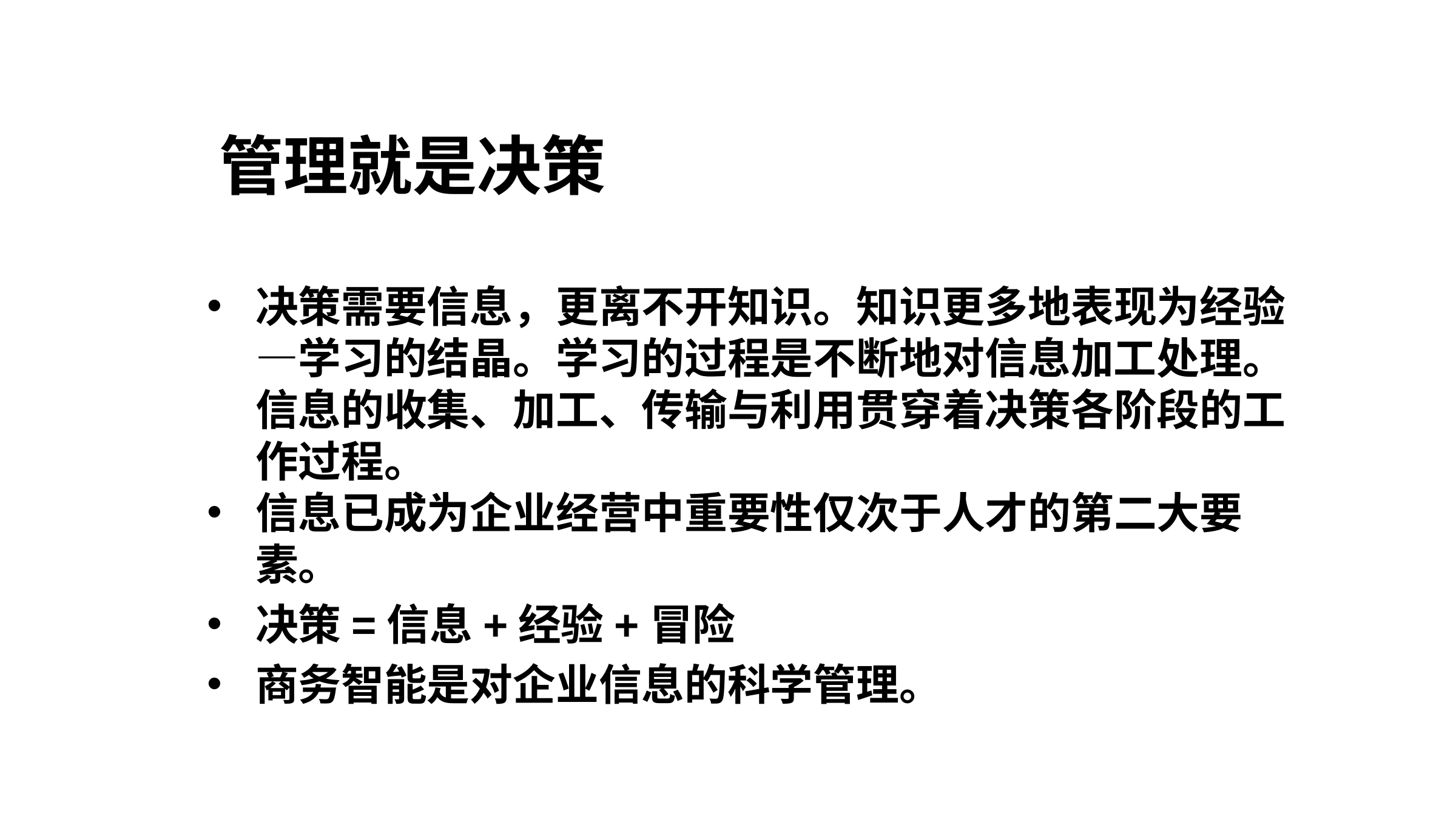

# 管理就是决策
决策需要信息，更离不开知识。知识更多地表现为经验—学习的结晶。学习的过程是不断地对信息加工处理。信息的收集、加工、传输与利用贯穿着决策各阶段的工作过程。
信息已成为企业经营中重要性仅次于人才的第二大要素。
决策=信息+经验+冒险
商务智能是对企业信息的科学管理。